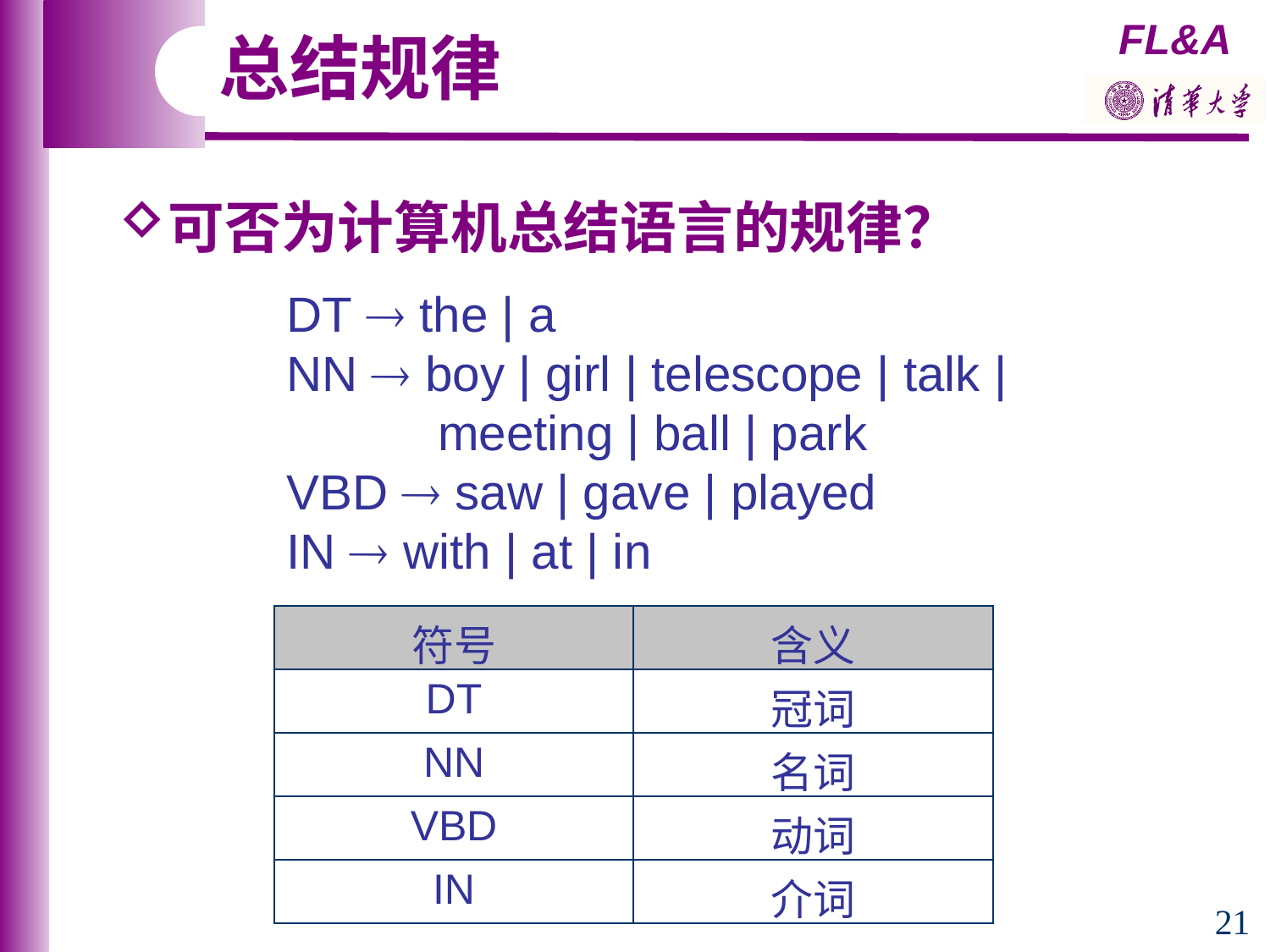

总结规律
可否为计算机总结语言的规律？

DT → the | a
NN → boy | girl | telescope | talk |
           meeting | ball | park
VBD → saw | gave | played
IN → with | at | in
| 符号 | 含义 |
| --- | --- |
| DT | 冠词 |
| NN | 名词 |
| VBD | 动词 |
| IN | 介词 |
21